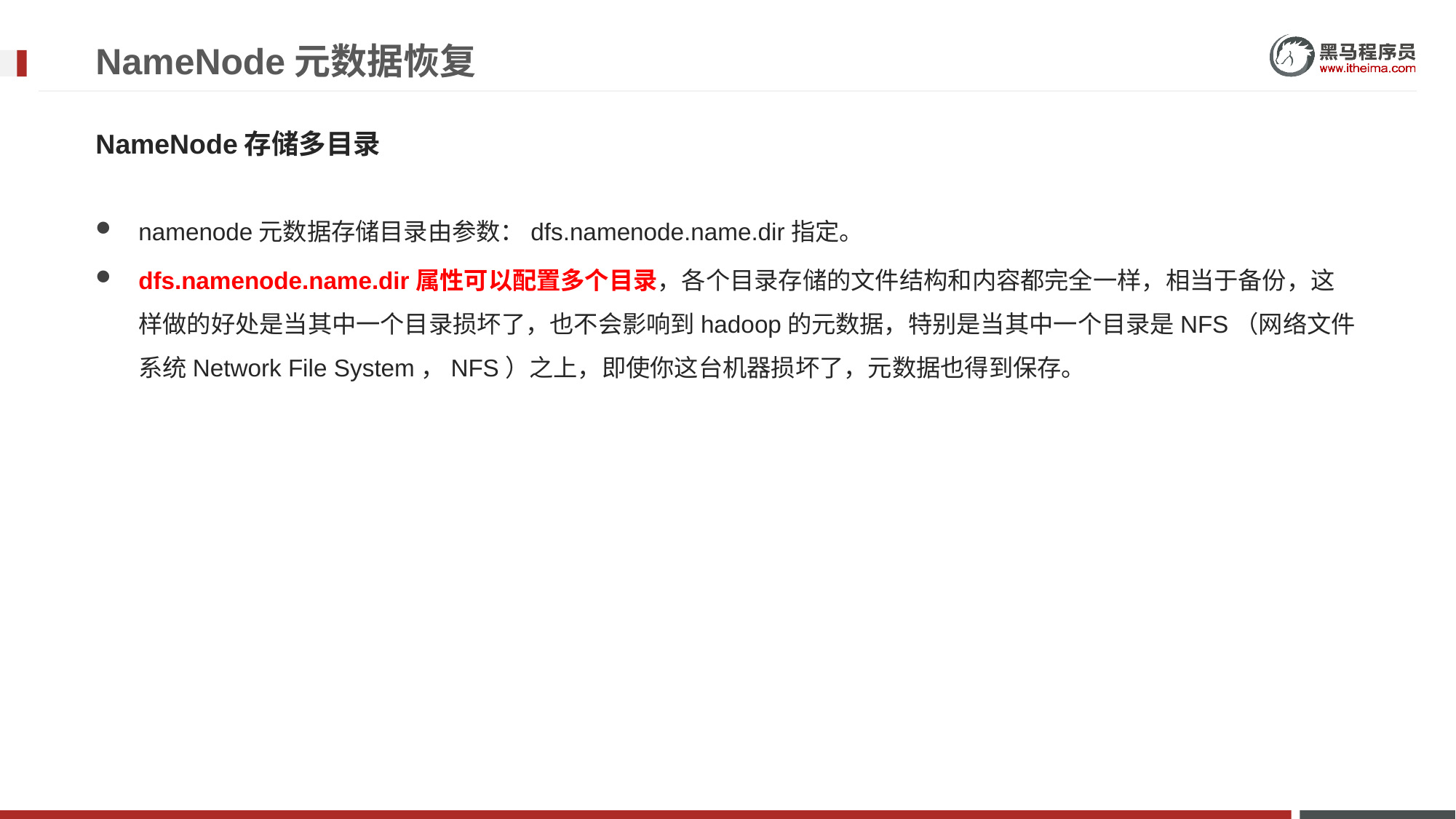

# NameNode元数据恢复
NameNode存储多目录
namenode元数据存储目录由参数：dfs.namenode.name.dir指定。
dfs.namenode.name.dir属性可以配置多个目录，各个目录存储的文件结构和内容都完全一样，相当于备份，这样做的好处是当其中一个目录损坏了，也不会影响到hadoop的元数据，特别是当其中一个目录是NFS（网络文件系统Network File System，NFS）之上，即使你这台机器损坏了，元数据也得到保存。